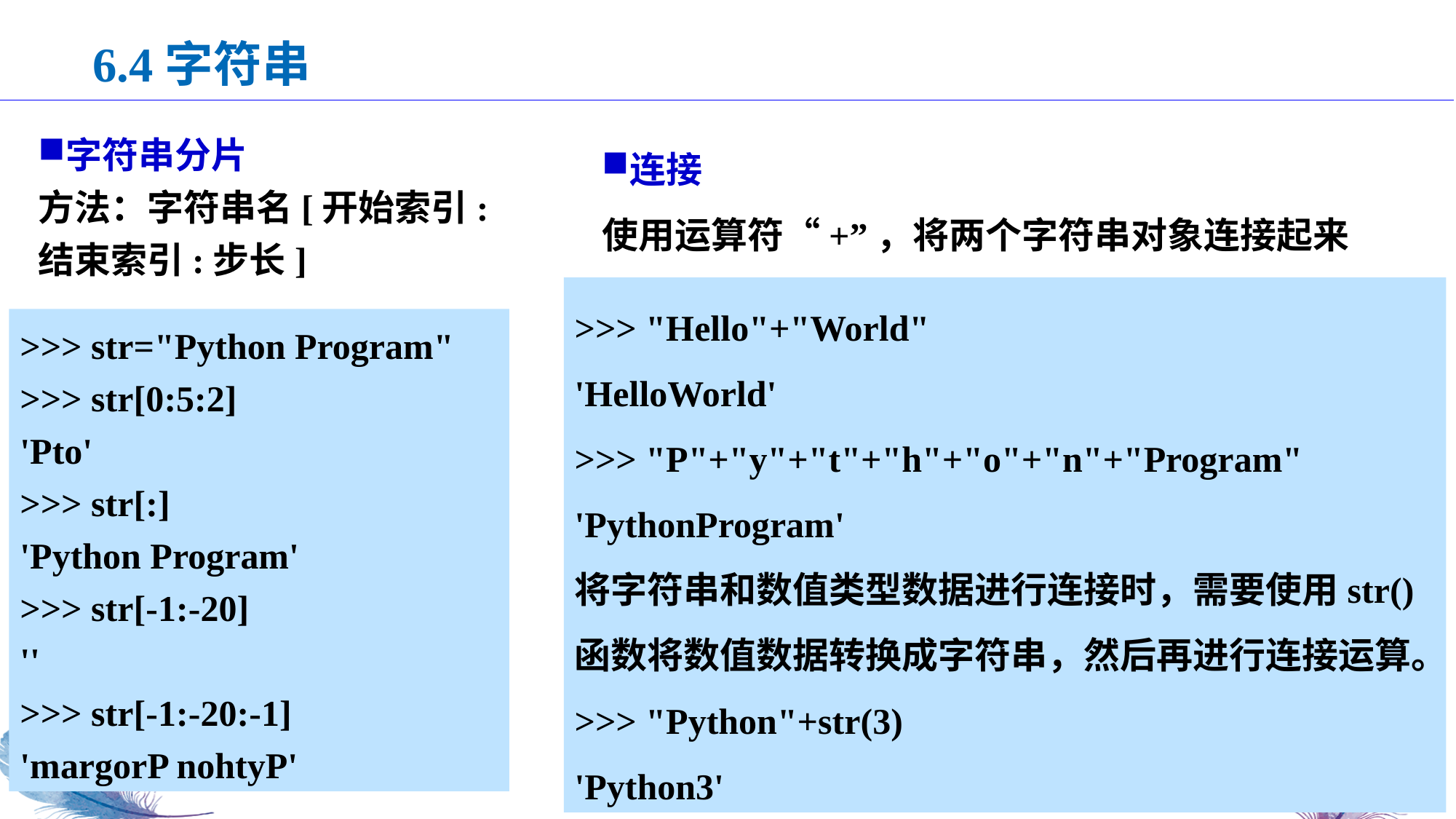

6.4字符串
字符串分片
方法：字符串名[开始索引:结束索引:步长]
连接
使用运算符“+”，将两个字符串对象连接起来
>>> "Hello"+"World"
'HelloWorld'
>>> "P"+"y"+"t"+"h"+"o"+"n"+"Program"
'PythonProgram'
将字符串和数值类型数据进行连接时，需要使用str()函数将数值数据转换成字符串，然后再进行连接运算。
>>> "Python"+str(3)
'Python3'
>>> str="Python Program"
>>> str[0:5:2]
'Pto'
>>> str[:]
'Python Program'
>>> str[-1:-20]
''
>>> str[-1:-20:-1]
'margorP nohtyP'